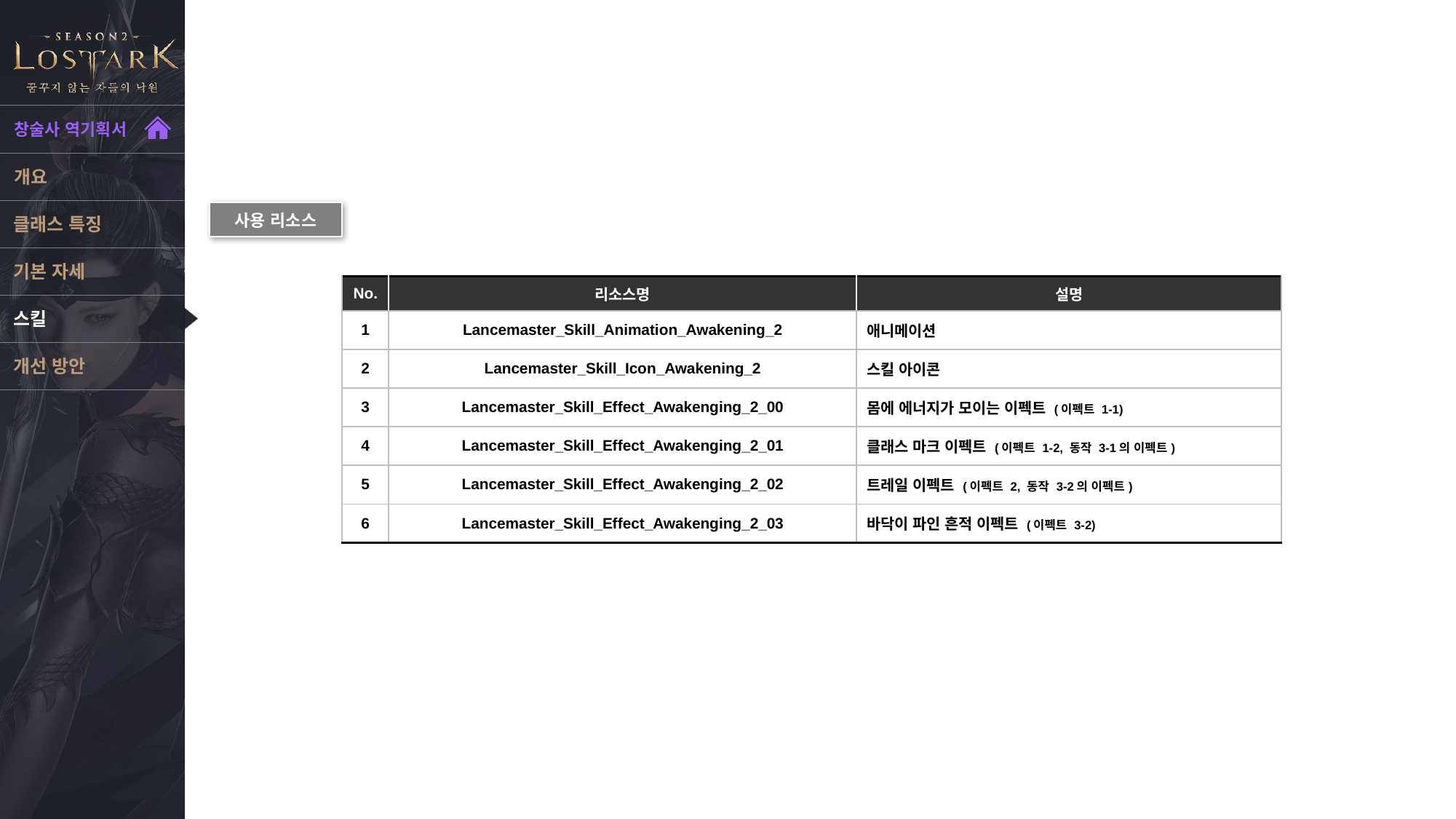

스킬 : 적룡질풍격(2차 각성기) – 사용 리소스
사용 리소스
| No. | 리소스명 | 설명 |
| --- | --- | --- |
| 1 | Lancemaster\_Skill\_Animation\_Awakening\_2 | 애니메이션 |
| 2 | Lancemaster\_Skill\_Icon\_Awakening\_2 | 스킬 아이콘 |
| 3 | Lancemaster\_Skill\_Effect\_Awakenging\_2\_00 | 몸에 에너지가 모이는 이펙트 (이펙트 1-1) |
| 4 | Lancemaster\_Skill\_Effect\_Awakenging\_2\_01 | 클래스 마크 이펙트 (이펙트 1-2, 동작 3-1의 이펙트) |
| 5 | Lancemaster\_Skill\_Effect\_Awakenging\_2\_02 | 트레일 이펙트 (이펙트 2, 동작 3-2의 이펙트) |
| 6 | Lancemaster\_Skill\_Effect\_Awakenging\_2\_03 | 바닥이 파인 흔적 이펙트 (이펙트 3-2) |